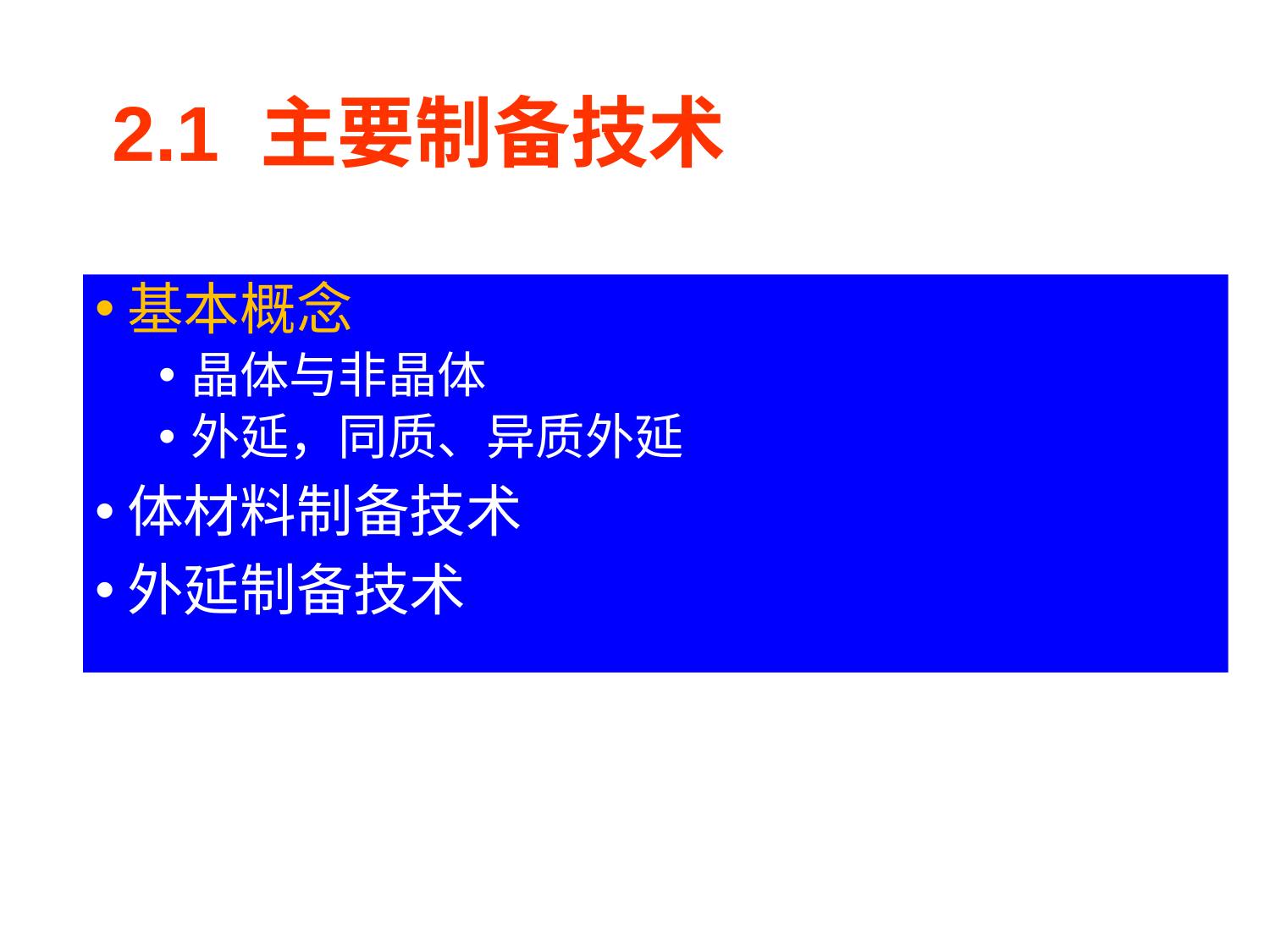

2.1 主要制备技术
基本概念
晶体与非晶体
外延，同质、异质外延
体材料制备技术
外延制备技术
30